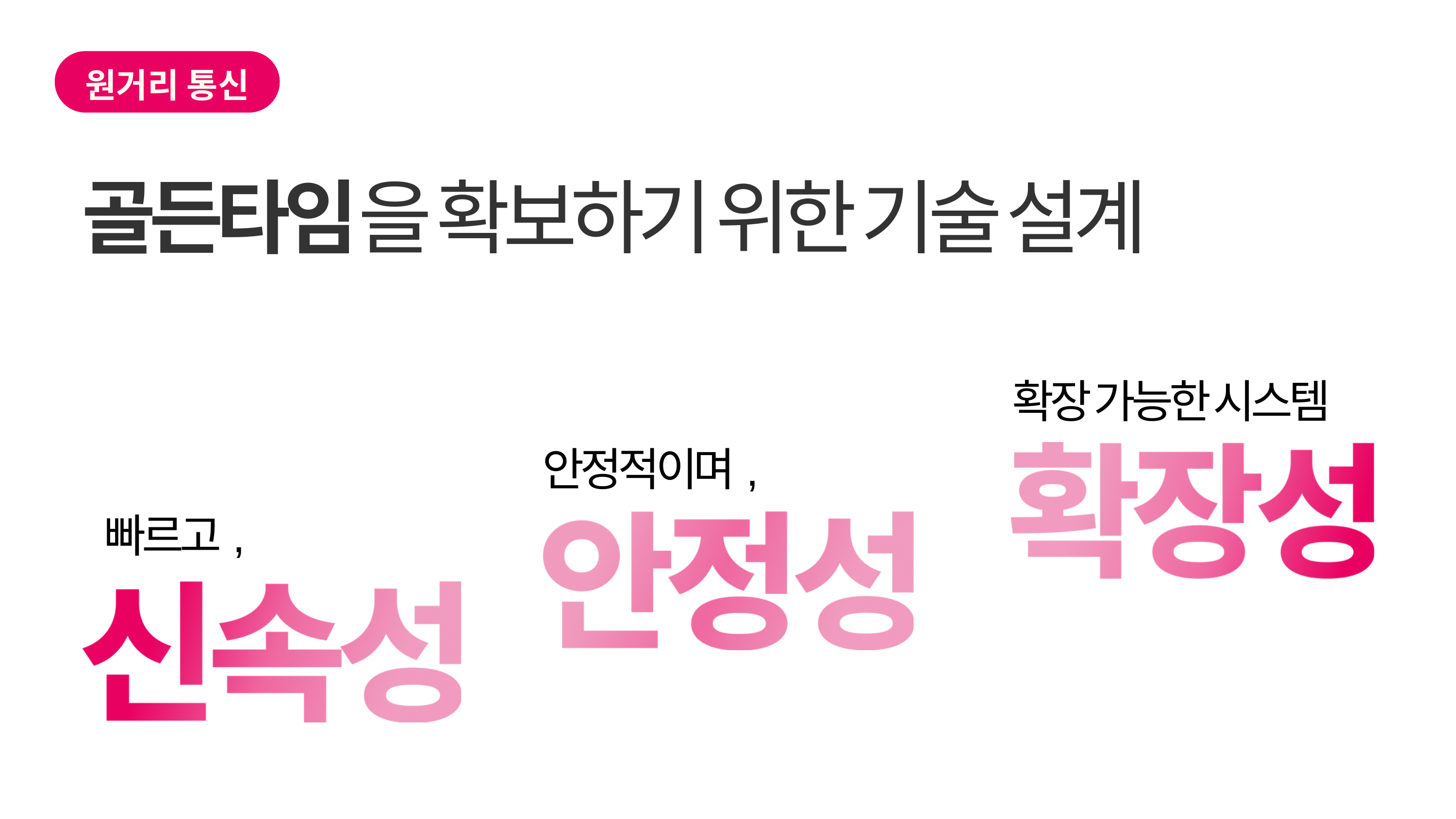

원거리 통신
골든타임을 확보하기 위한 기술 설계
확장 가능한 시스템
안정적이며,

빠르고,